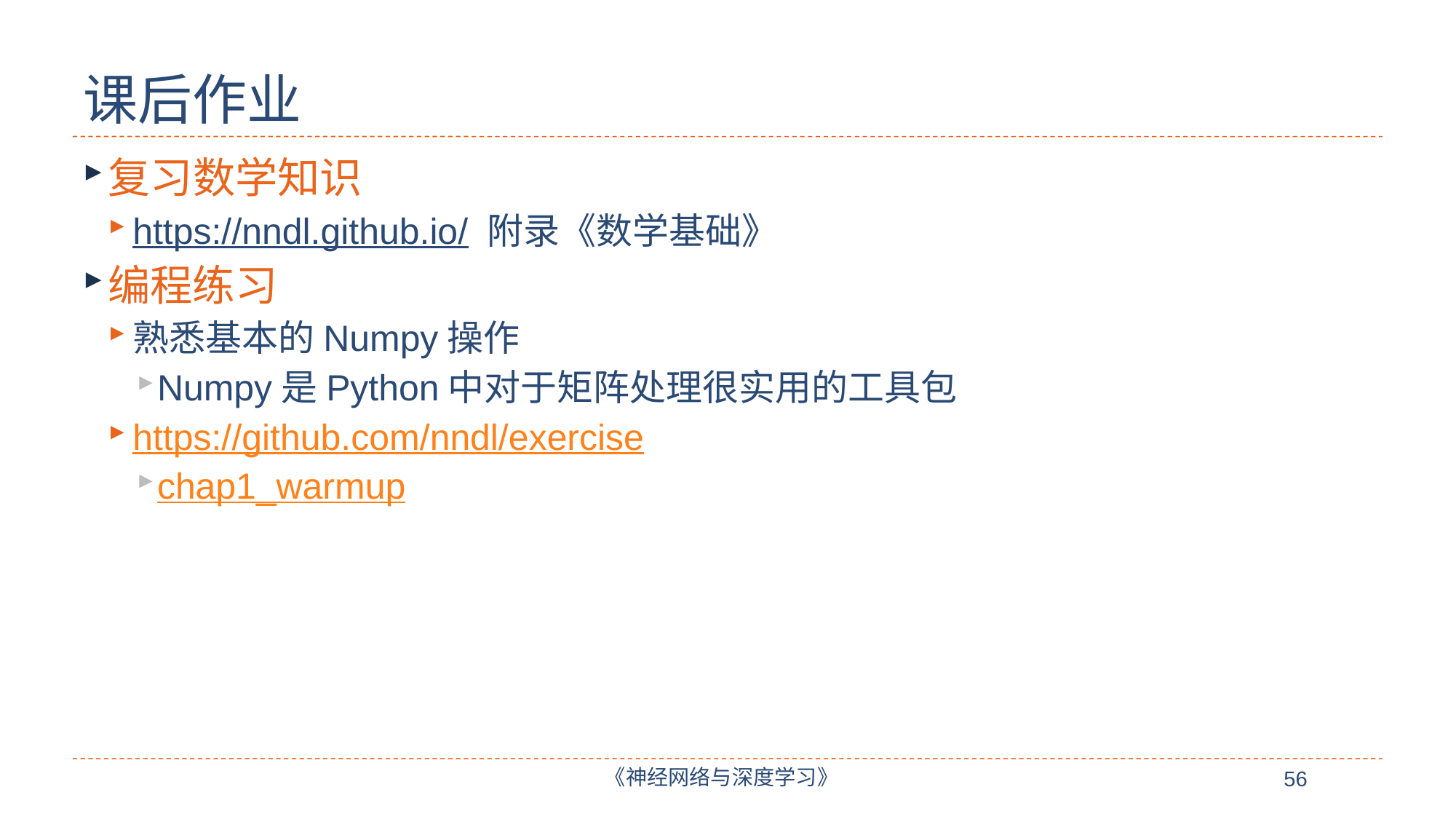

# 课后作业
复习数学知识
https://nndl.github.io/ 附录《数学基础》
编程练习
熟悉基本的Numpy操作
Numpy是Python中对于矩阵处理很实用的工具包
https://github.com/nndl/exercise
chap1_warmup